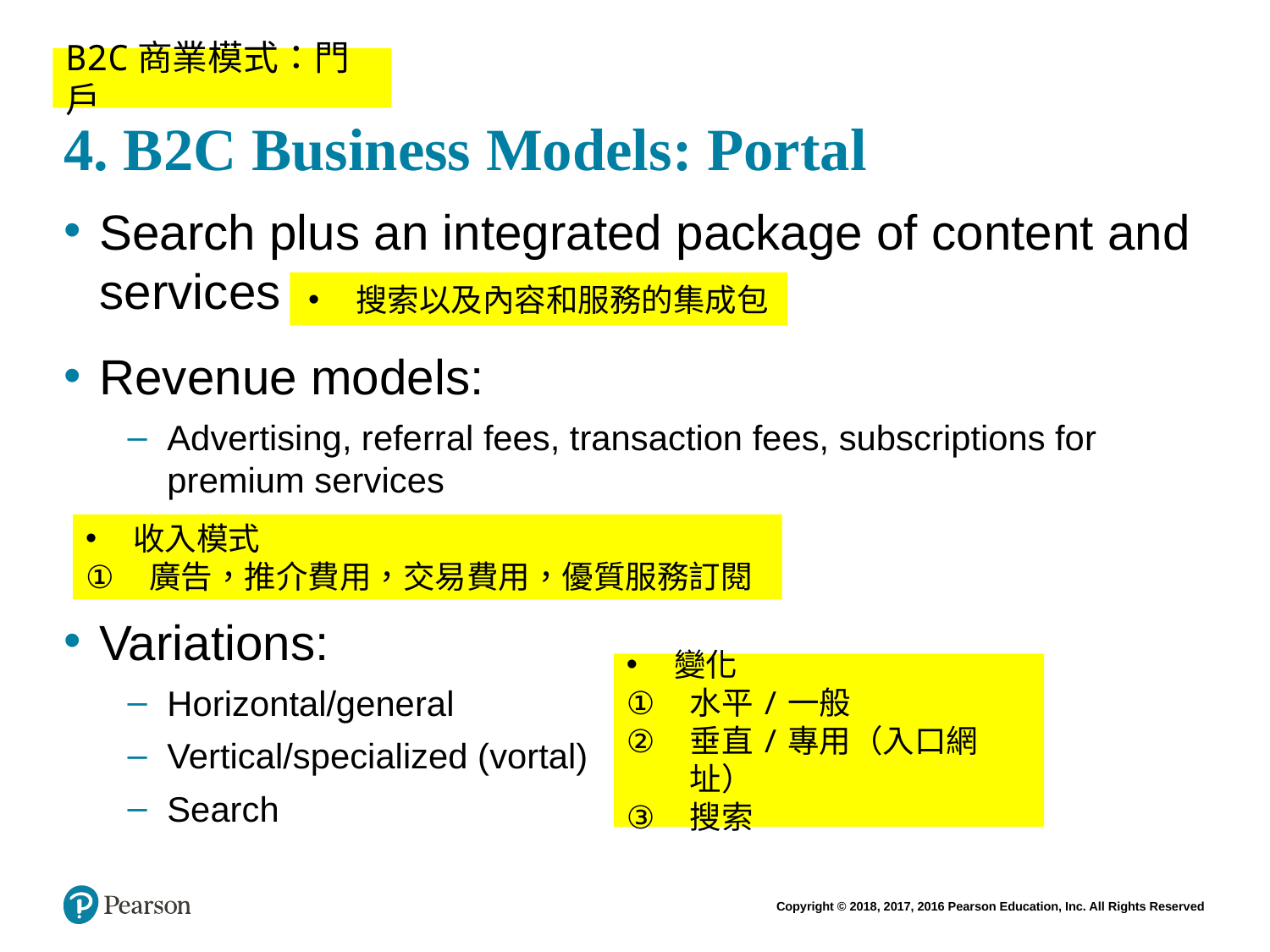

# 4. B2C Business Models: Portal
B2C商業模式：門戶
Search plus an integrated package of content and services
Revenue models:
Advertising, referral fees, transaction fees, subscriptions for premium services
Variations:
Horizontal/general
Vertical/specialized (vortal)
Search
搜索以及內容和服務的集成包
收入模式
廣告，推介費用，交易費用，優質服務訂閱
變化
水平/一般
垂直/專用（入口網址）
搜索